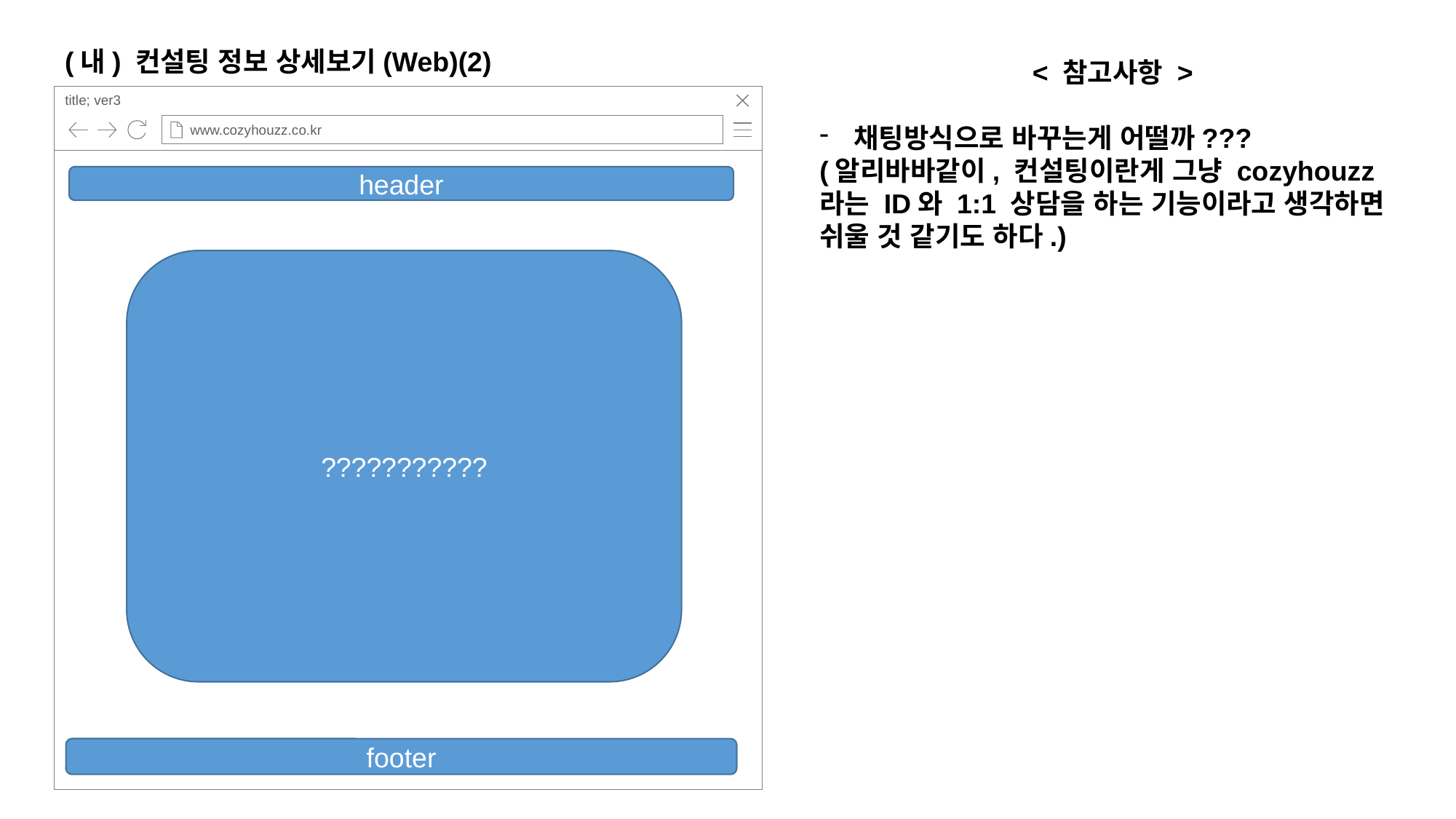

(내) 컨설팅 정보 상세보기(Web)(2)
< 참고사항 >

채팅방식으로 바꾸는게 어떨까???
(알리바바같이, 컨설팅이란게 그냥 cozyhouzz라는 ID와 1:1 상담을 하는 기능이라고 생각하면 쉬울 것 같기도 하다.)
title; ver3

www.cozyhouzz.co.kr

header
???????????
footer